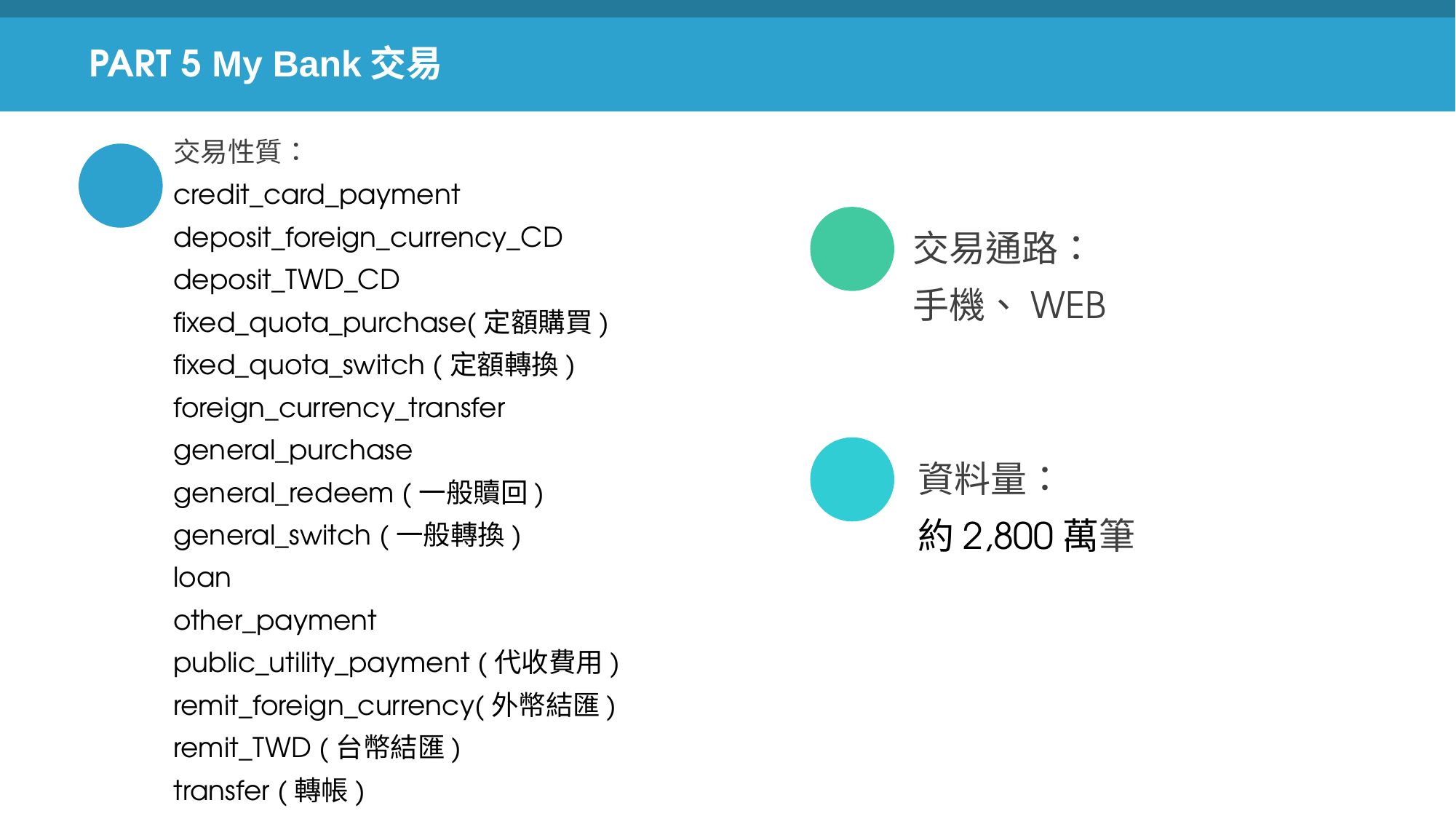

PART 5 My Bank交易
交易性質：
credit_card_payment  deposit_foreign_currency_CD deposit_TWD_CD
fixed_quota_purchase(定額購買) fixed_quota_switch (定額轉換)
foreign_currency_transfer
general_purchase
general_redeem (一般贖回)
general_switch (一般轉換)
loan
other_payment
public_utility_payment (代收費用)
remit_foreign_currency(外幣結匯)
remit_TWD (台幣結匯)
transfer (轉帳)

交易通路：
手機、WEB

資料量：
約2,800萬筆